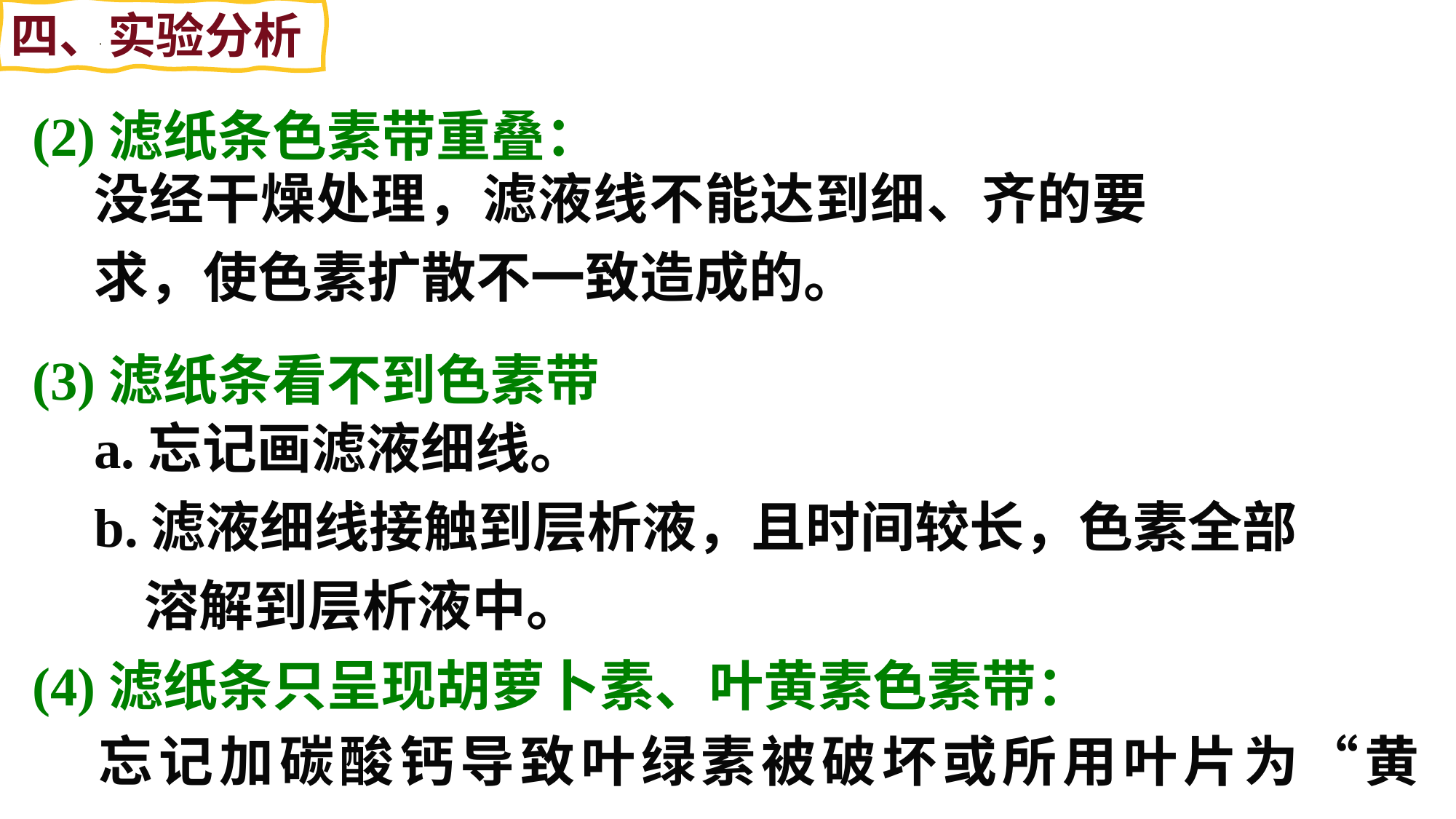

四、实验分析
(2)滤纸条色素带重叠：
没经干燥处理，滤液线不能达到细、齐的要求，使色素扩散不一致造成的。
(3)滤纸条看不到色素带
a.忘记画滤液细线。
b.滤液细线接触到层析液，且时间较长，色素全部
   溶解到层析液中。
(4)滤纸条只呈现胡萝卜素、叶黄素色素带：
忘记加碳酸钙导致叶绿素被破坏或所用叶片为“黄叶”。